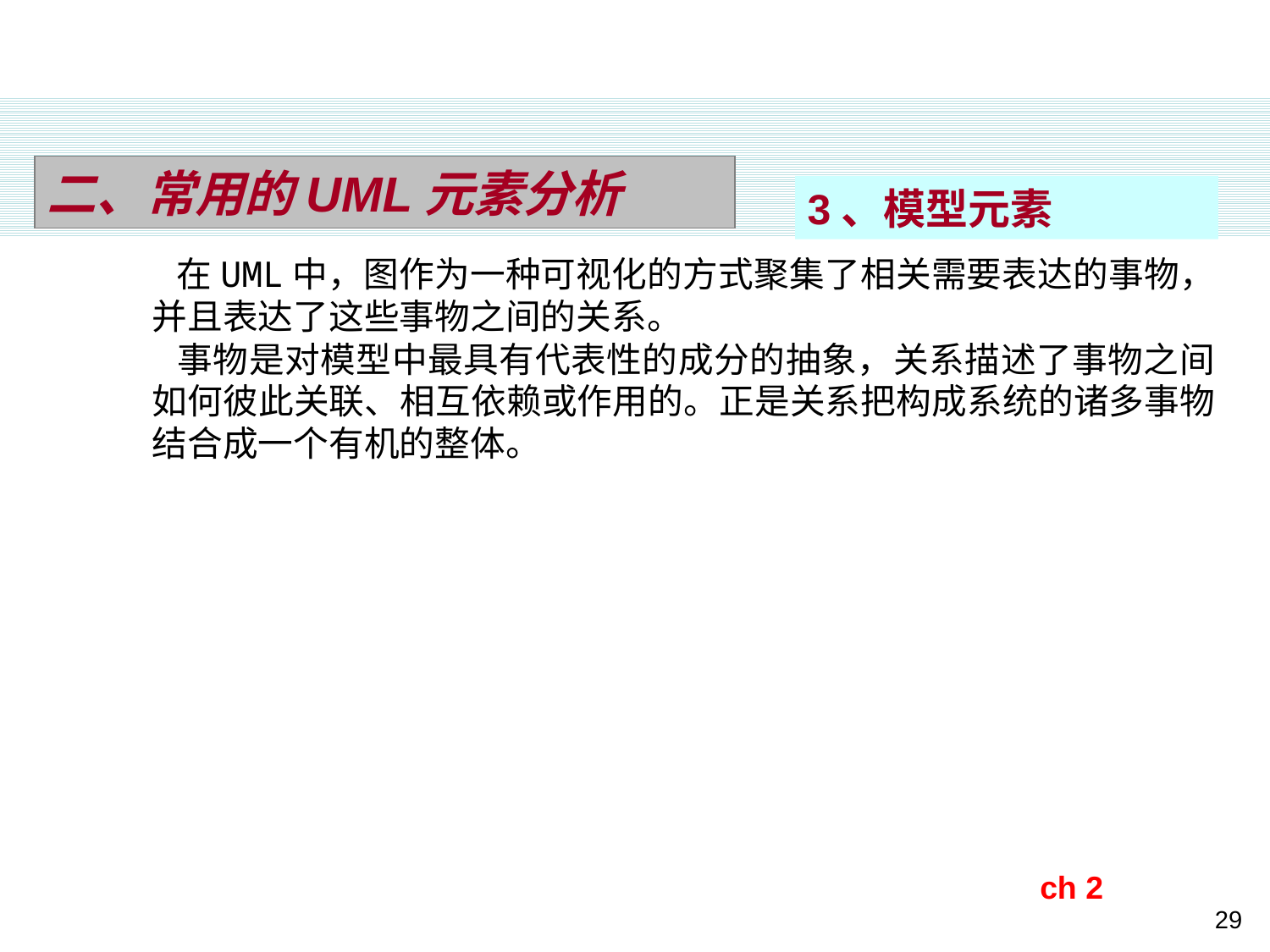

二、常用的UML元素分析
3、模型元素
  在UML中，图作为一种可视化的方式聚集了相关需要表达的事物，并且表达了这些事物之间的关系。
  事物是对模型中最具有代表性的成分的抽象，关系描述了事物之间如何彼此关联、相互依赖或作用的。正是关系把构成系统的诸多事物结合成一个有机的整体。
ch 2
29